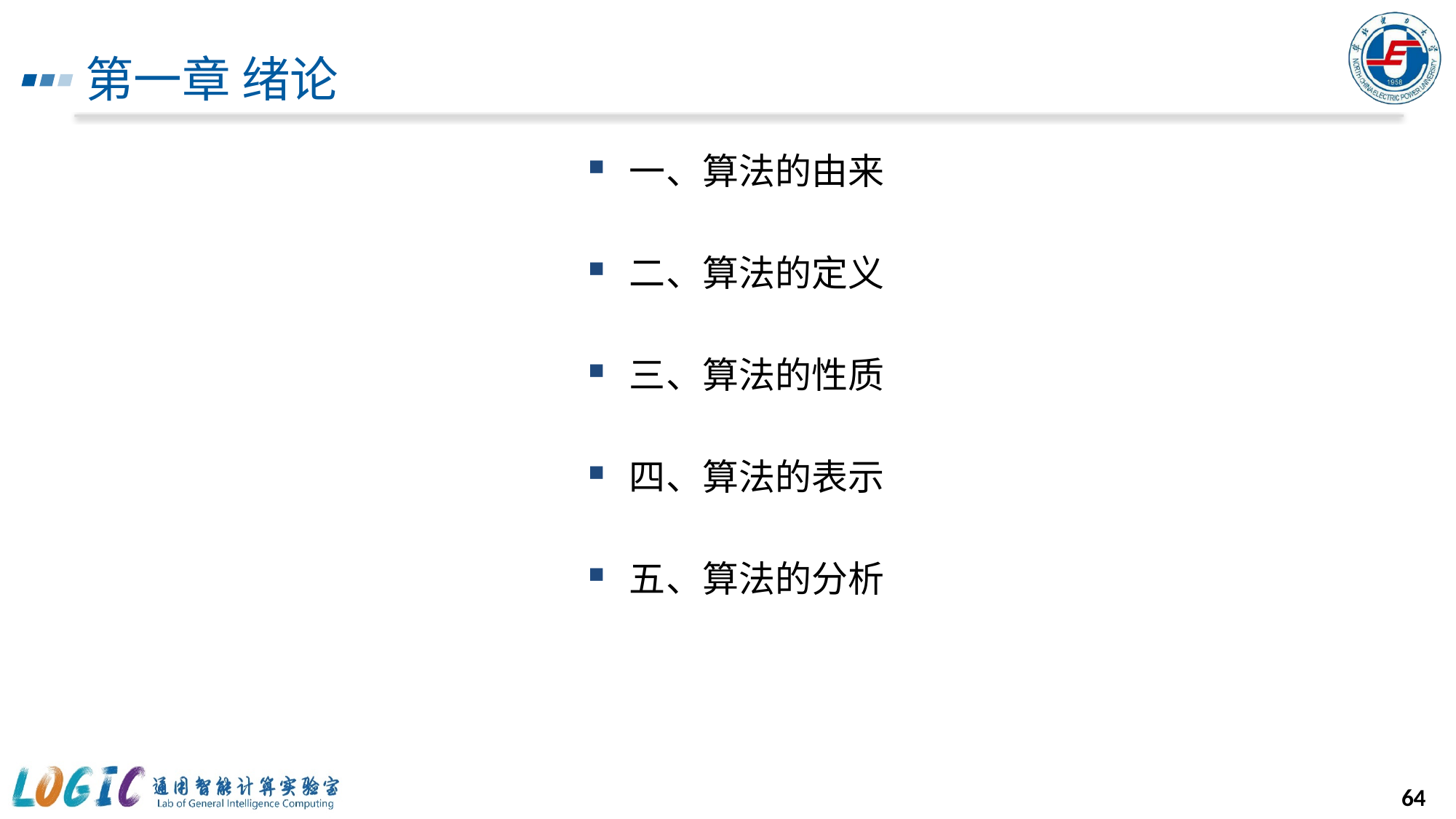

# 第一章 绪论
一、算法的由来

二、算法的定义

三、算法的性质

四、算法的表示

五、算法的分析

64